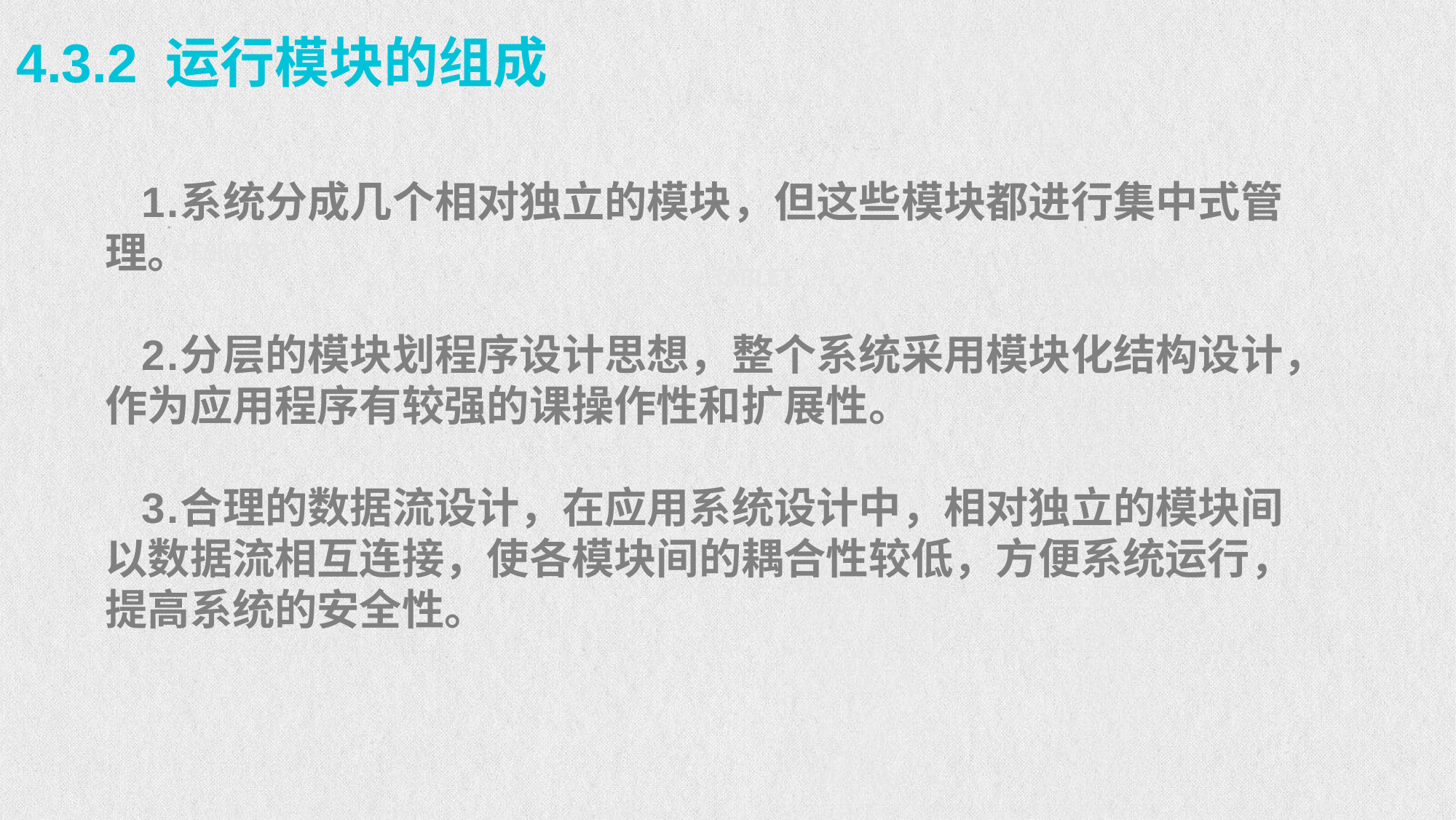

4.3.2 运行模块的组成
系统分成几个相对独立的模块，但这些模块都进行集中式管理。

分层的模块划程序设计思想，整个系统采用模块化结构设计，作为应用程序有较强的课操作性和扩展性。

合理的数据流设计，在应用系统设计中，相对独立的模块间以数据流相互连接，使各模块间的耦合性较低，方便系统运行，提高系统的安全性。
DESKTOP
TABLET
MOBILE